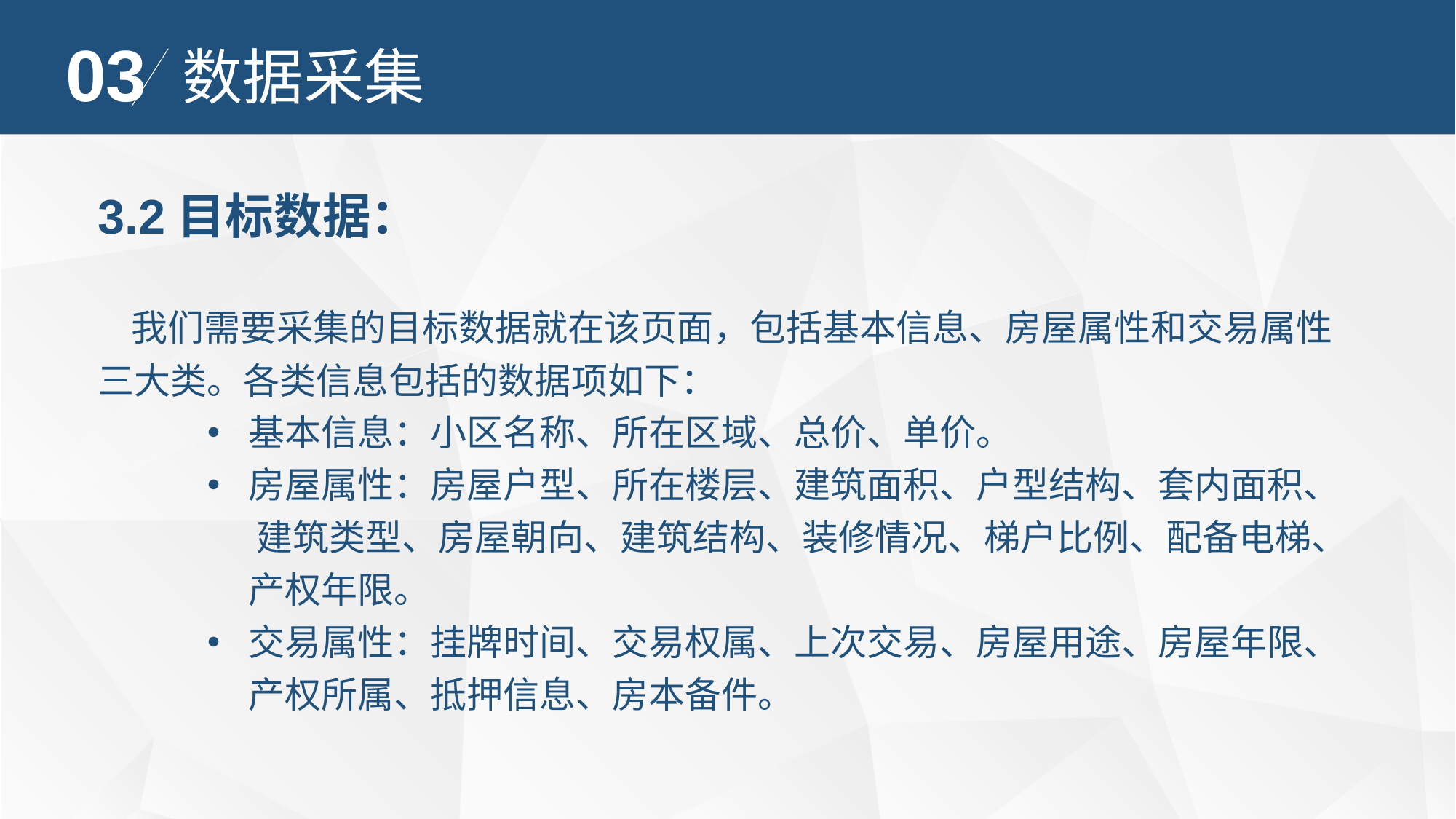

03
数据采集
3.2目标数据：

   我们需要采集的目标数据就在该页面，包括基本信息、房屋属性和交易属性三大类。各类信息包括的数据项如下：
基本信息：小区名称、所在区域、总价、单价。
房屋属性：房屋户型、所在楼层、建筑面积、户型结构、套内面积、    建筑类型、房屋朝向、建筑结构、装修情况、梯户比例、配备电梯、产权年限。
交易属性：挂牌时间、交易权属、上次交易、房屋用途、房屋年限、产权所属、抵押信息、房本备件。